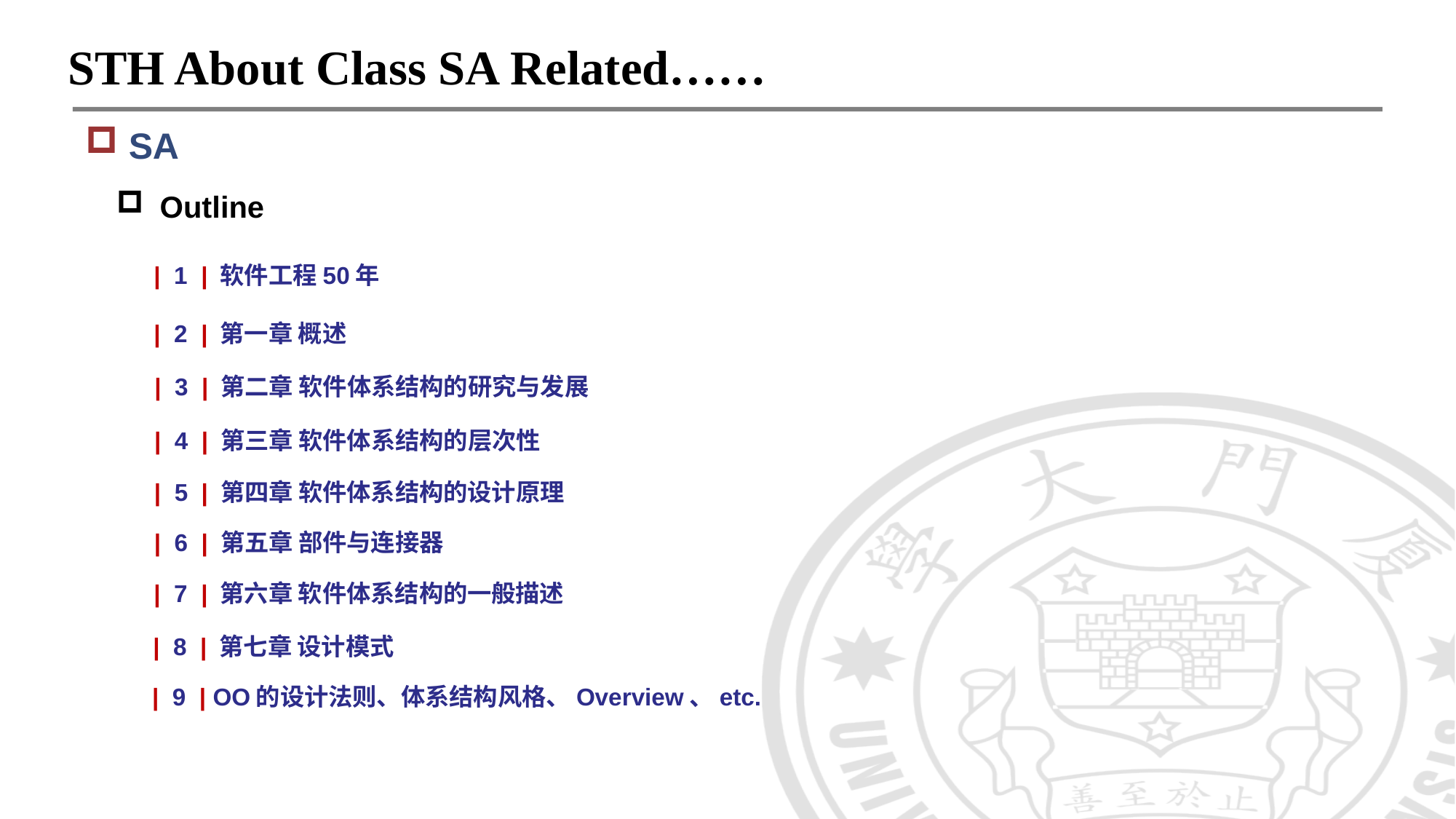

STH About Class SA Related……
SA
Outline

|  1  | 软件工程50年
|  2  | 第一章 概述
|  3  | 第二章 软件体系结构的研究与发展
|  4  | 第三章 软件体系结构的层次性
|  5  | 第四章 软件体系结构的设计原理
|  6  | 第五章 部件与连接器
|  7  | 第六章 软件体系结构的一般描述
|  8  | 第七章 设计模式
|  9  | OO的设计法则、体系结构风格、Overview、etc.